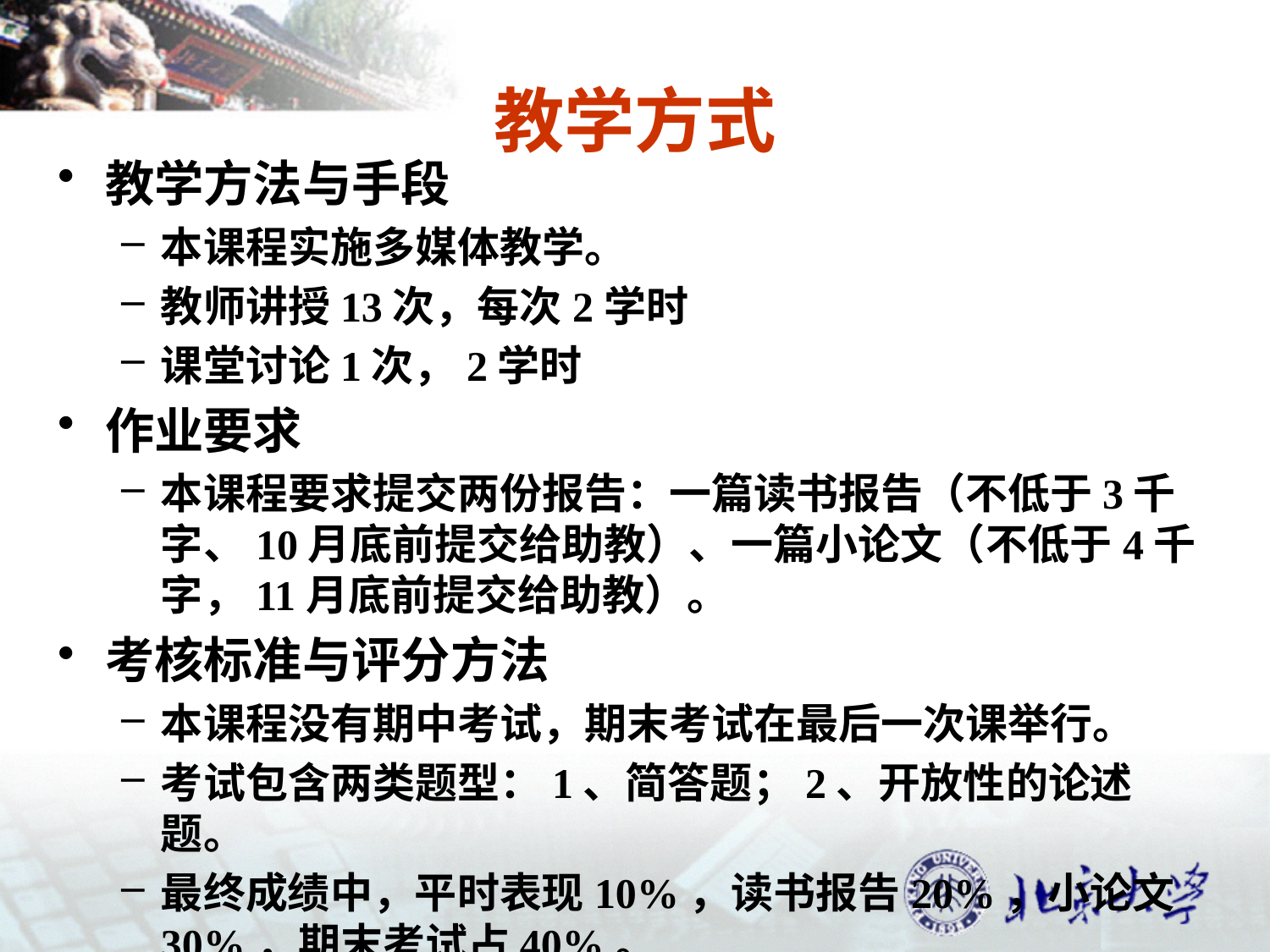

# 教学方式
教学方法与手段
本课程实施多媒体教学。
教师讲授13次，每次2学时
课堂讨论1次，2学时
作业要求
本课程要求提交两份报告：一篇读书报告（不低于3千字、10月底前提交给助教）、一篇小论文（不低于4千字，11月底前提交给助教）。
考核标准与评分方法
本课程没有期中考试，期末考试在最后一次课举行。
考试包含两类题型：1、简答题；2、开放性的论述题。
最终成绩中，平时表现10%，读书报告20%，小论文30%，期末考试占40%。